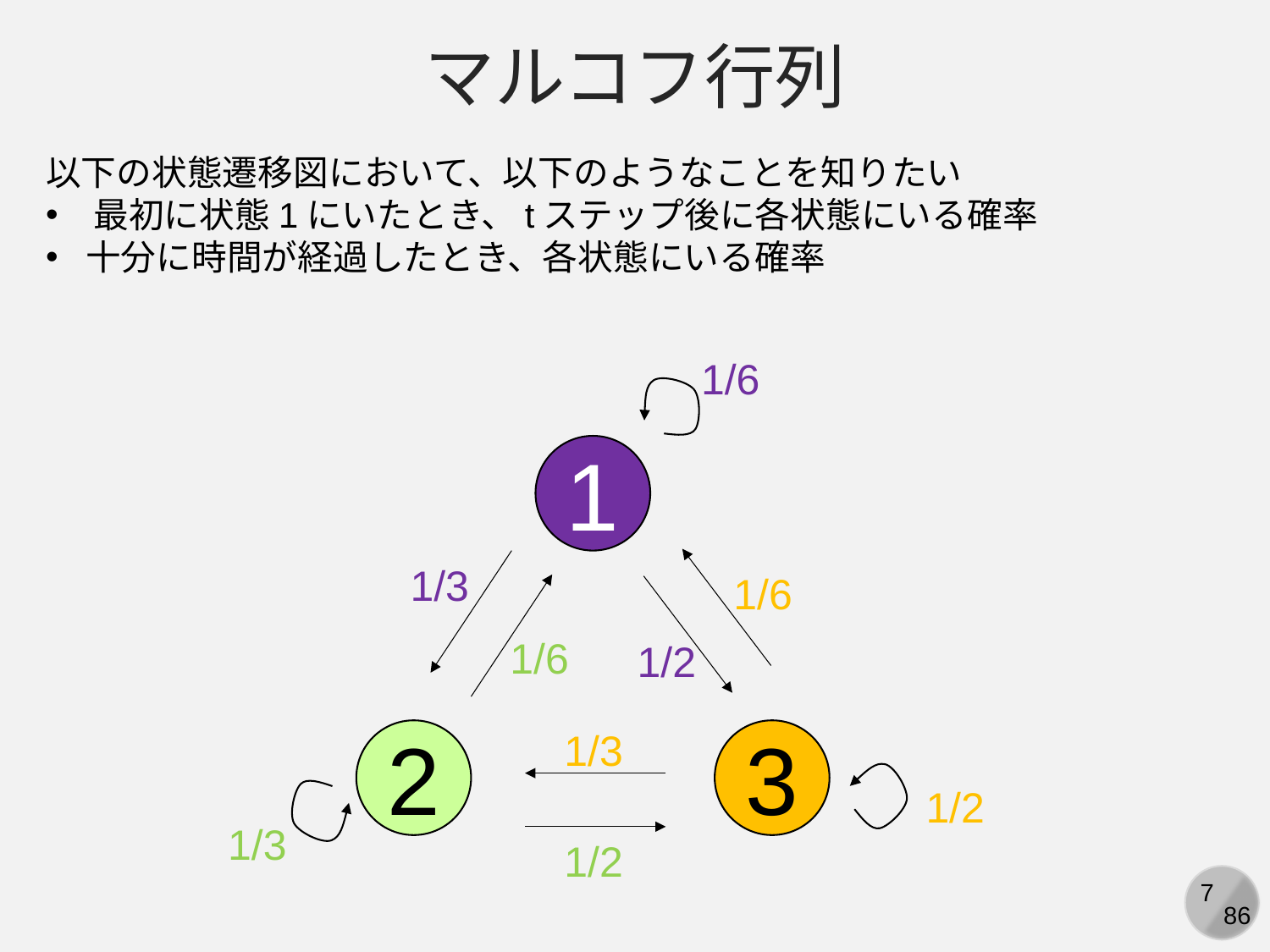

マルコフ行列
以下の状態遷移図において、以下のようなことを知りたい
最初に状態1にいたとき、tステップ後に各状態にいる確率
十分に時間が経過したとき、各状態にいる確率
1/6

1
1/3
1/6
1/6
1/2
1/3
2
3

1/2

1/3
1/2